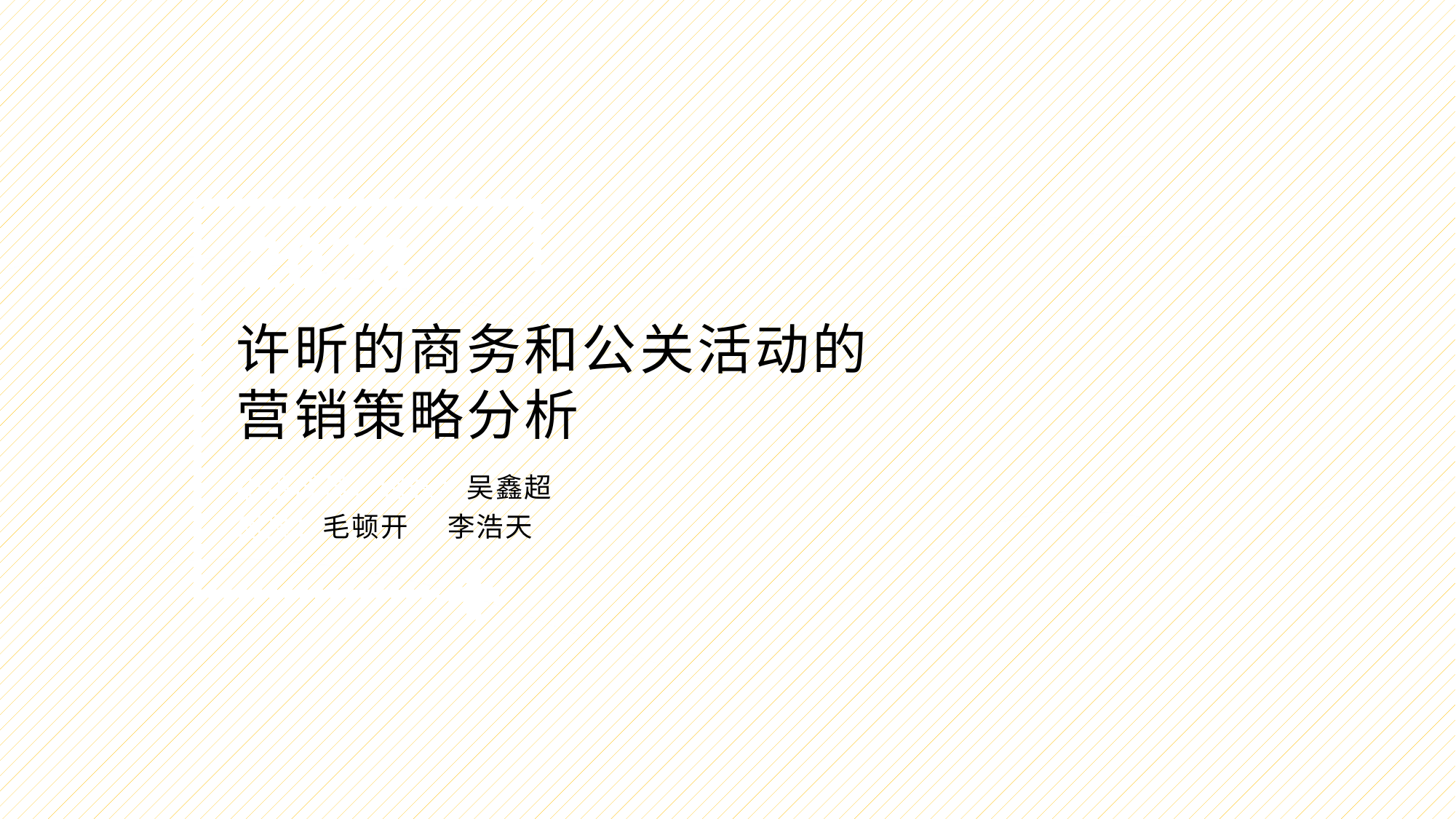

2023
# 许昕的商务和公关活动的营销策略分析
小组成员：组长：吴鑫超
组员：毛顿开     李浩天